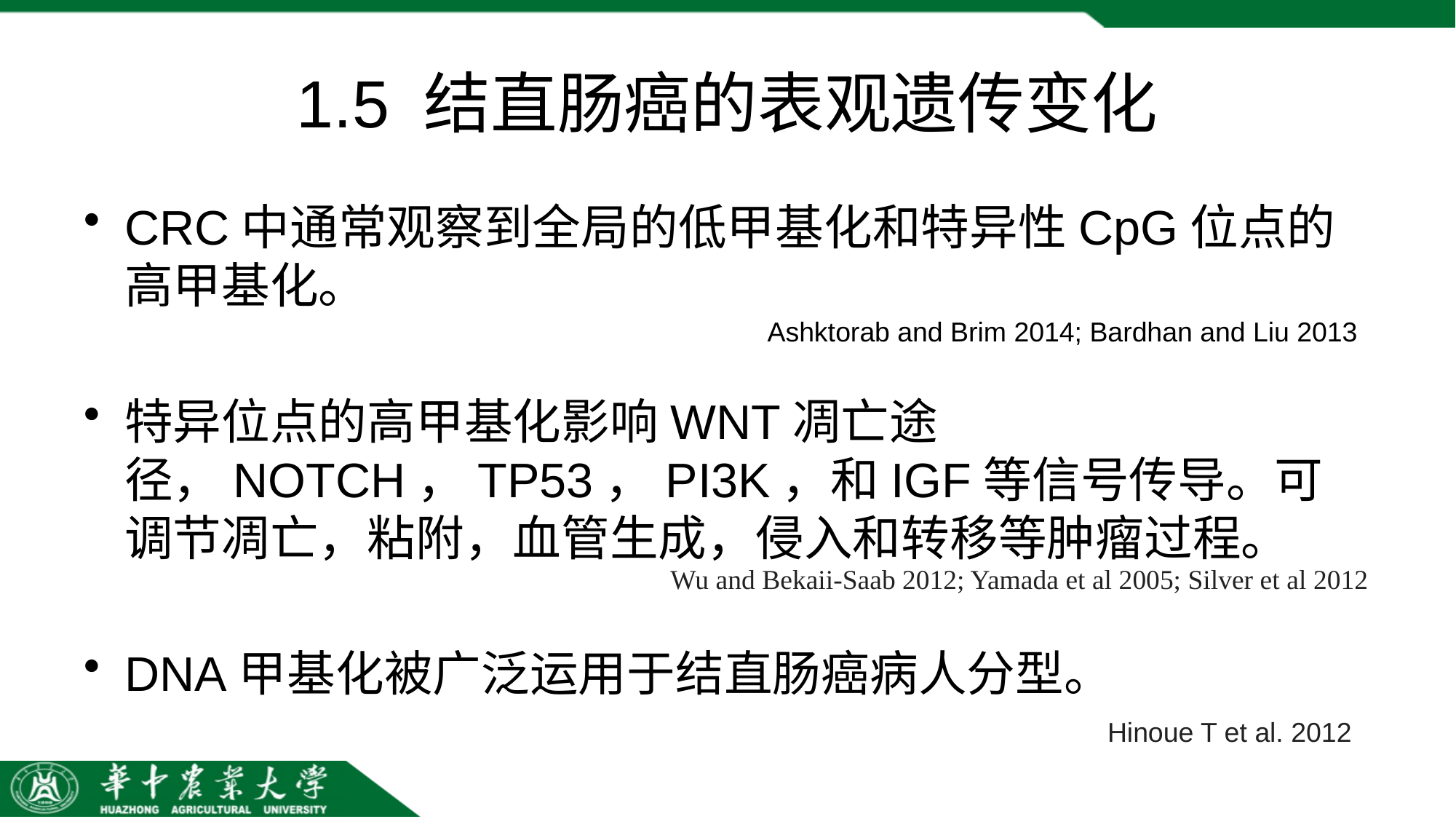

# 1.5 结直肠癌的表观遗传变化
CRC中通常观察到全局的低甲基化和特异性CpG位点的高甲基化。

特异位点的高甲基化影响WNT凋亡途径，NOTCH，TP53，PI3K，和IGF等信号传导。可调节凋亡，粘附，血管生成，侵入和转移等肿瘤过程。

DNA甲基化被广泛运用于结直肠癌病人分型。
Ashktorab and Brim 2014; Bardhan and Liu 2013
Wu and Bekaii-Saab 2012; Yamada et al 2005; Silver et al 2012
Hinoue T et al. 2012